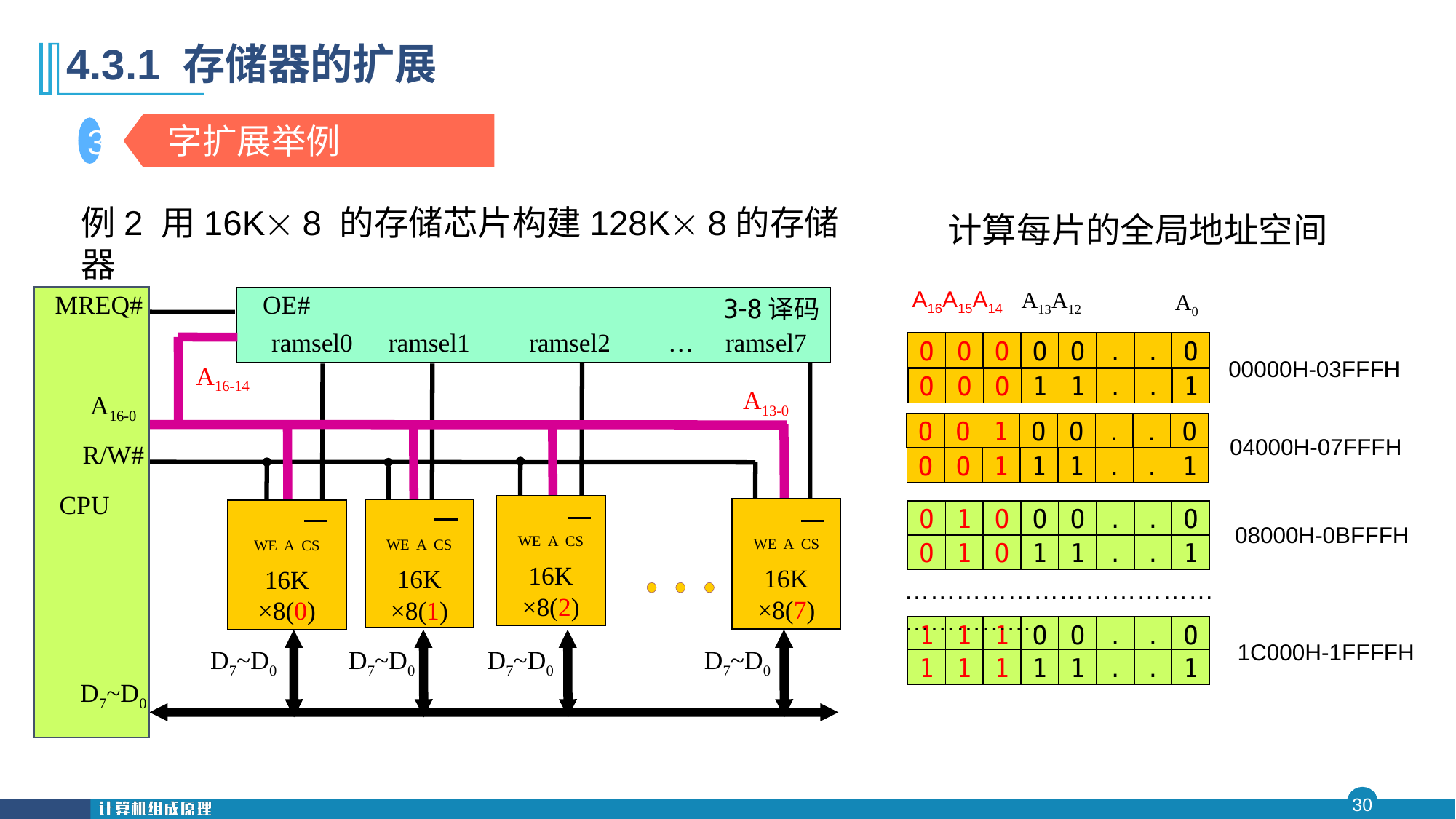

第四 章
# 4.3.1 存储器的扩展
字扩展举例

3
例2 用16K× 8 的存储芯片构建128K× 8的存储器
计算每片的全局地址空间
A16A15A14
A0
A13A12

MREQ#
A16-0
R/W#
CPU
D7~D0
OE#
3-8译码
ramsel0
ramsel1
ramsel2
…
ramsel7

A16-14

A13-0

WE  A  CS
16K
×8(2)

WE  A  CS
16K
×8(7)

WE  A  CS
16K
×8(1)

WE  A  CS
16K
×8(0)

D7~D0
D7~D0
D7~D0
D7~D0

0
0
0
0
0
.
.
0
00000H-03FFFH
0
0
0
1
1
.
.
1
0
0
1
0
0
.
.
0
0
0
1
1
1
.
.
1
04000H-07FFFH
0
1
0
0
0
.
.
0
0
1
0
1
1
.
.
1
08000H-0BFFFH
………………………………………….….
1
1
1
0
0
.
.
0
1
1
1
1
1
.
.
1
1C000H-1FFFFH